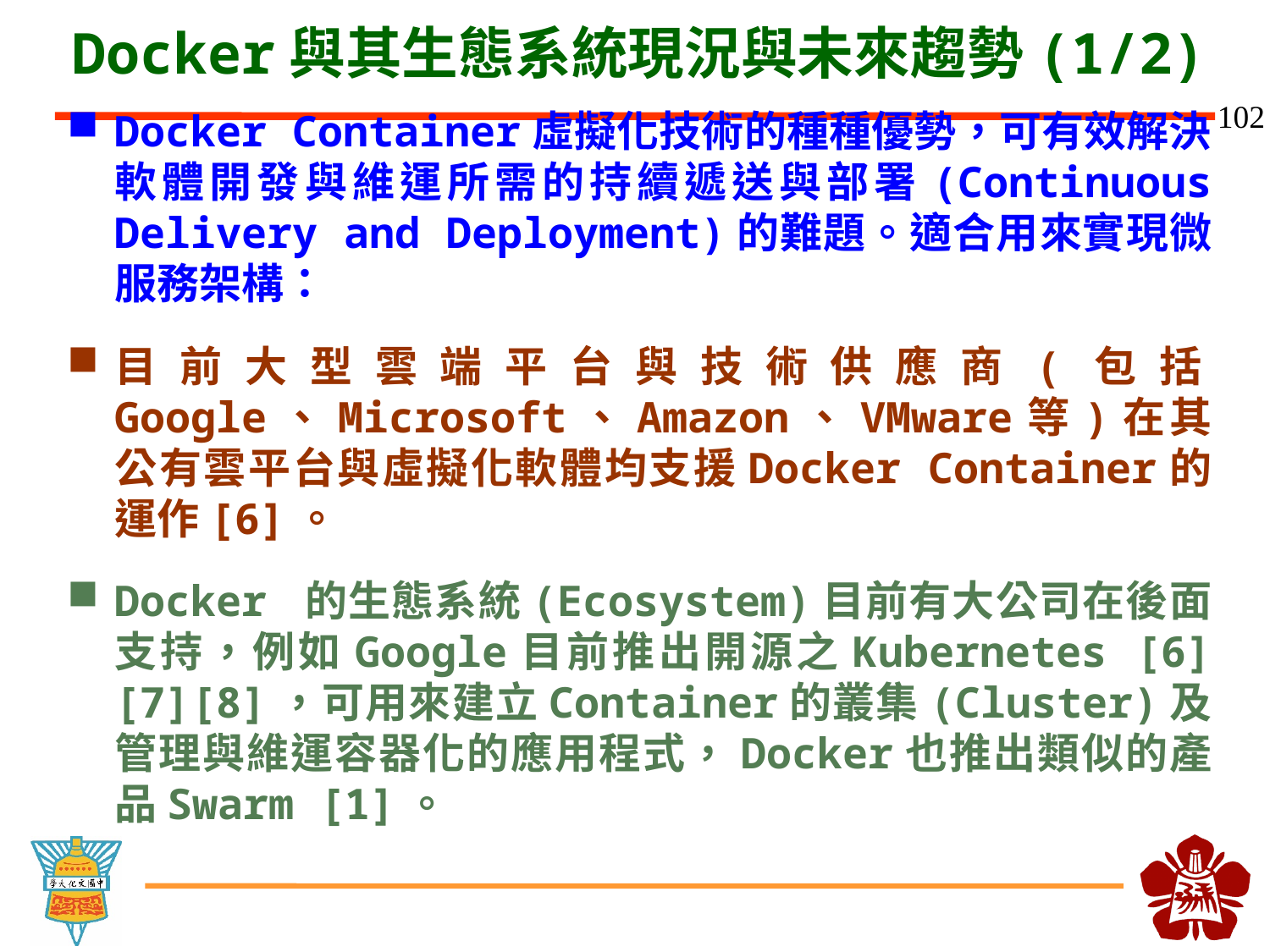

# Docker與其生態系統現況與未來趨勢(1/2)
Docker Container虛擬化技術的種種優勢，可有效解決軟體開發與維運所需的持續遞送與部署(Continuous Delivery and Deployment)的難題。適合用來實現微服務架構：
目前大型雲端平台與技術供應商(包括Google、Microsoft、Amazon、VMware等)在其公有雲平台與虛擬化軟體均支援Docker Container的運作[6]。
Docker 的生態系統(Ecosystem)目前有大公司在後面支持，例如Google目前推出開源之Kubernetes [6][7][8]，可用來建立Container的叢集(Cluster)及管理與維運容器化的應用程式，Docker也推出類似的產品Swarm [1]。